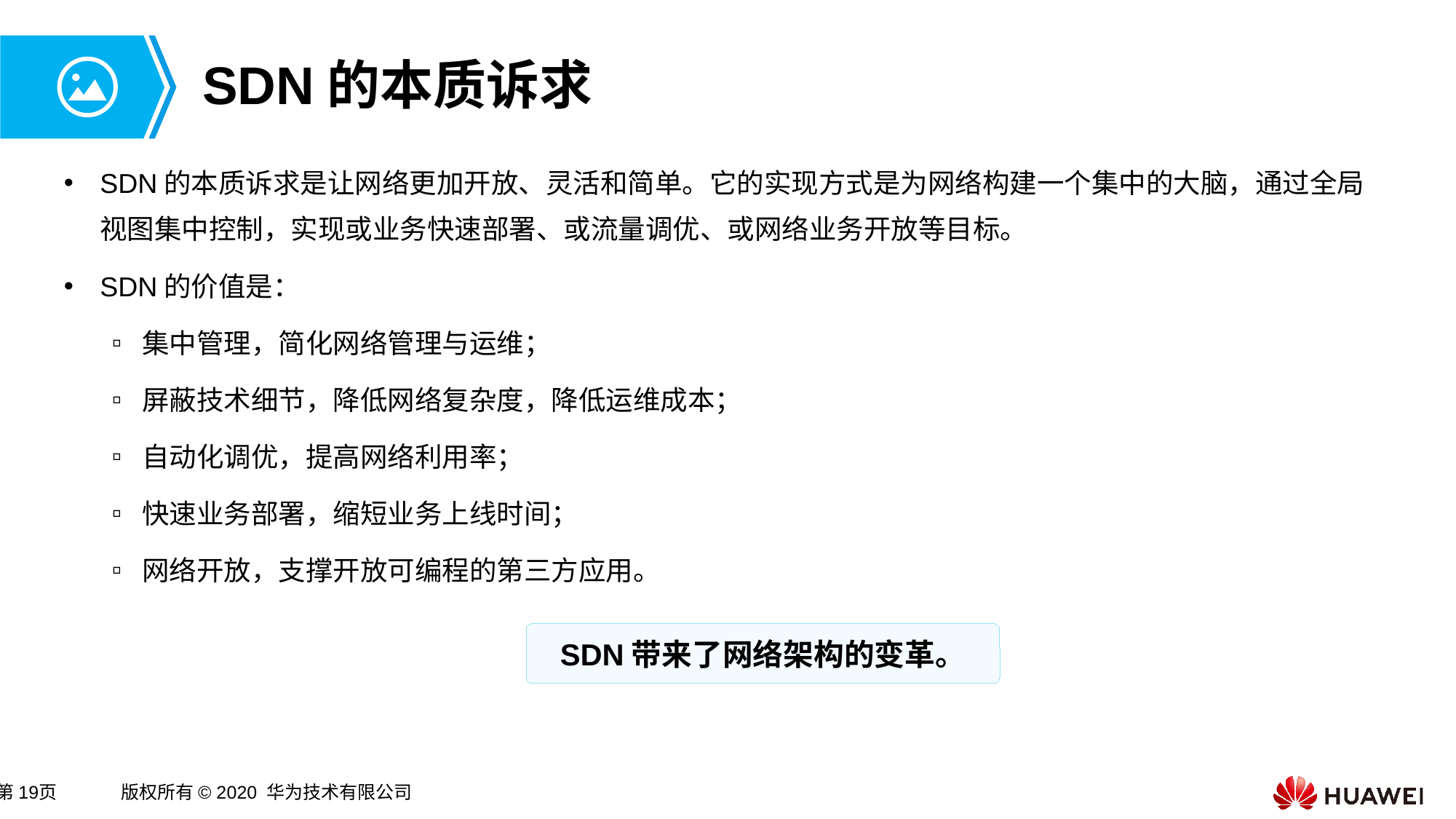

# SDN的本质诉求
SDN的本质诉求是让网络更加开放、灵活和简单。它的实现方式是为网络构建一个集中的大脑，通过全局视图集中控制，实现或业务快速部署、或流量调优、或网络业务开放等目标。
SDN的价值是：
集中管理，简化网络管理与运维；
屏蔽技术细节，降低网络复杂度，降低运维成本；
自动化调优，提高网络利用率；
快速业务部署，缩短业务上线时间；
网络开放，支撑开放可编程的第三方应用。
SDN带来了网络架构的变革。